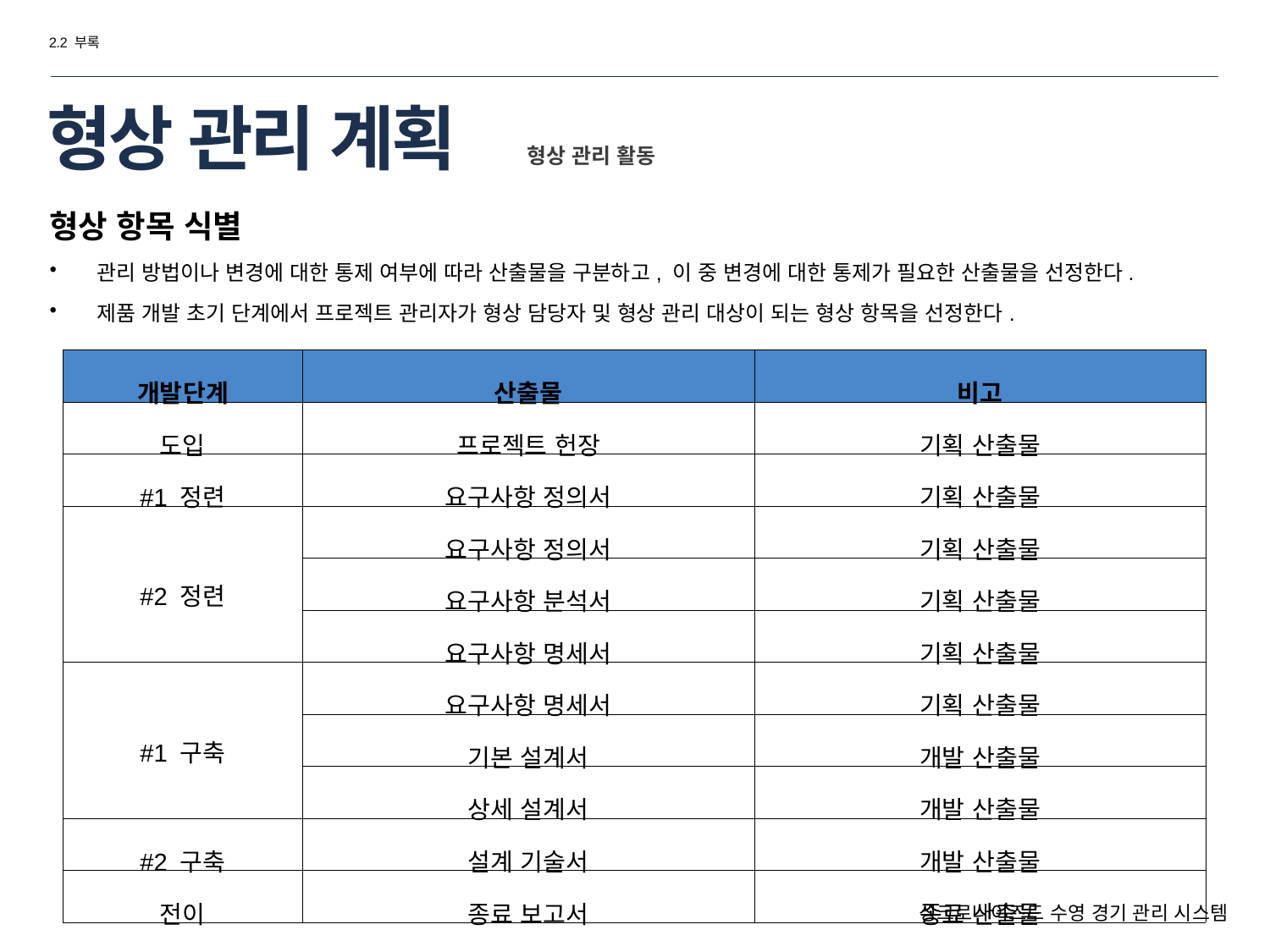

2.2 부록
# 형상 관리 계획
형상 관리 활동
형상 항목 식별
관리 방법이나 변경에 대한 통제 여부에 따라 산출물을 구분하고, 이 중 변경에 대한 통제가 필요한 산출물을 선정한다.
제품 개발 초기 단계에서 프로젝트 관리자가 형상 담당자 및 형상 관리 대상이 되는 형상 항목을 선정한다.
| 개발단계 | 산출물 | 비고 |
| --- | --- | --- |
| 도입 | 프로젝트 헌장 | 기획 산출물 |
| #1 정련 | 요구사항 정의서 | 기획 산출물 |
| #2 정련 | 요구사항 정의서 | 기획 산출물 |
|  | 요구사항 분석서 | 기획 산출물 |
|  | 요구사항 명세서 | 기획 산출물 |
| #1 구축 | 요구사항 명세서 | 기획 산출물 |
|  | 기본 설계서 | 개발 산출물 |
|  | 상세 설계서 | 개발 산출물 |
| #2 구축 | 설계 기술서 | 개발 산출물 |
| 전이 | 종료 보고서 | 종료 산출물 |
싱크로나이즈드 수영 경기 관리 시스템